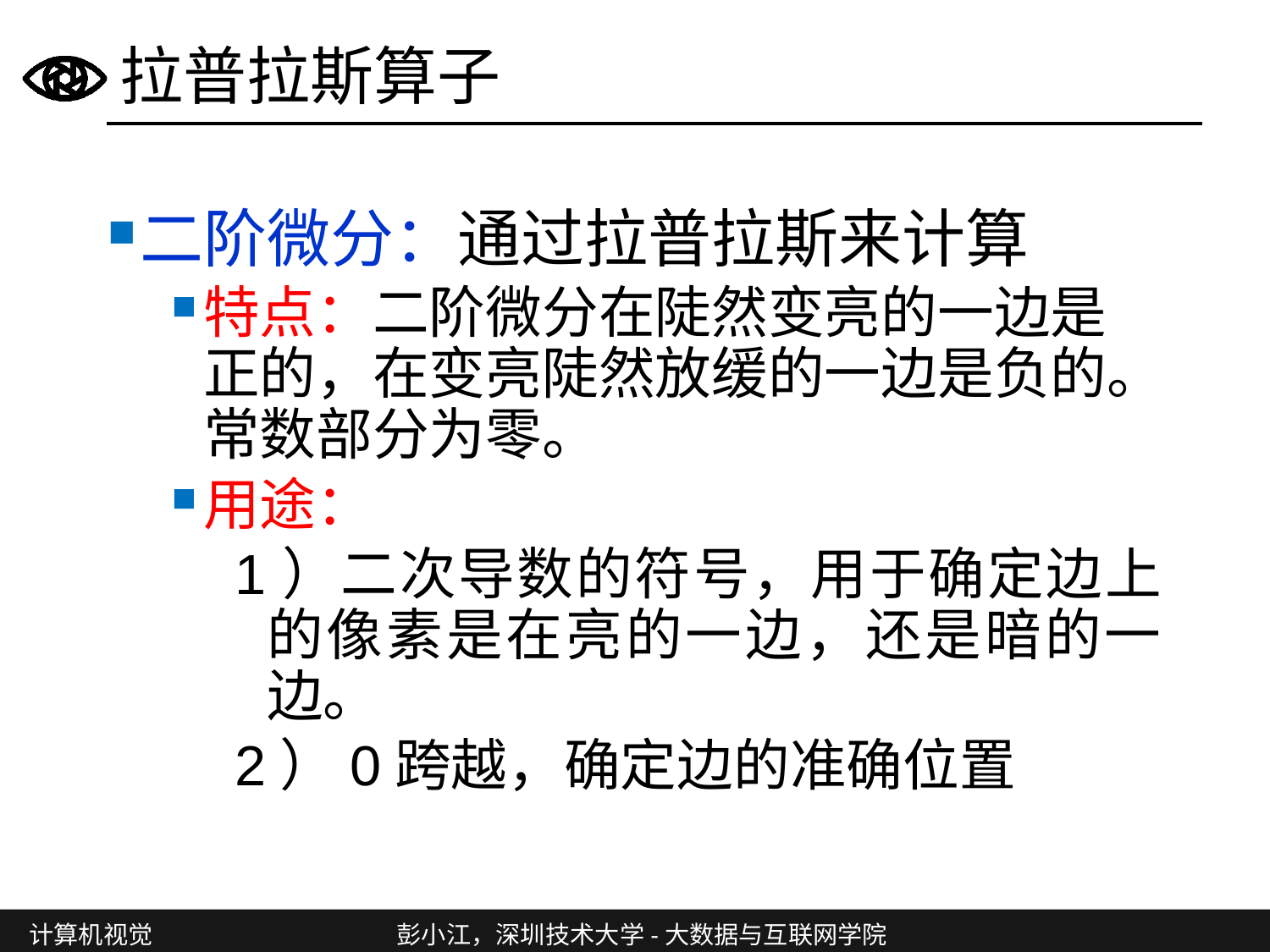

# 拉普拉斯算子
二阶微分：通过拉普拉斯来计算
特点：二阶微分在陡然变亮的一边是正的，在变亮陡然放缓的一边是负的。常数部分为零。
用途：
1）二次导数的符号，用于确定边上的像素是在亮的一边，还是暗的一边。
2）0跨越，确定边的准确位置